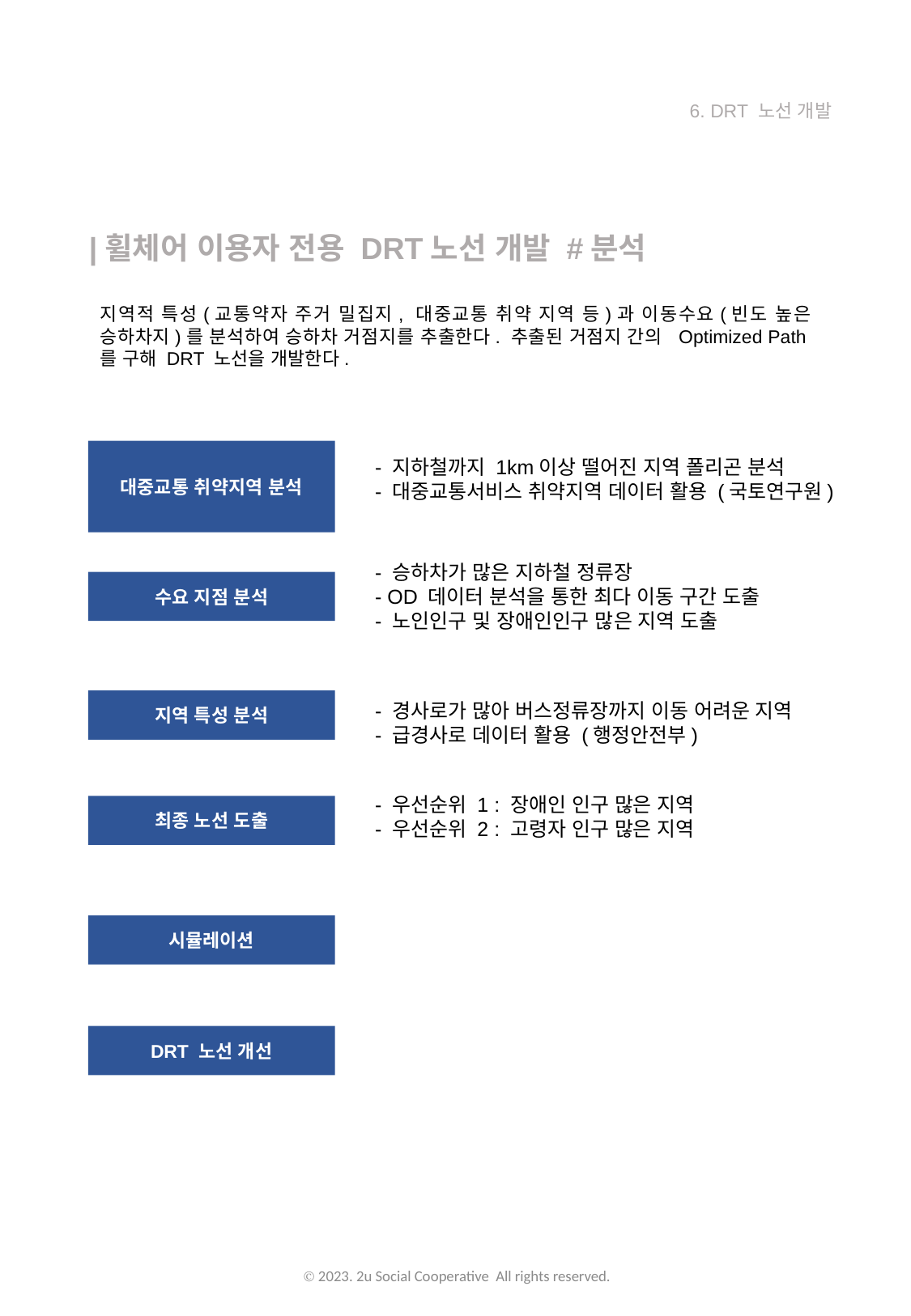

6. DRT 노선 개발
|휠체어 이용자 전용 DRT노선 개발 #분석
1.  휠체어 장애인 전용 DRT노선 개발

- 배경
  1) 휠체어 이용자 대중교통 이용 실태
  2) 휠체어 이용자 탑승의 물리적 제한

- 분석
  1) 이동지원 수요 지점 분석
  2) 이동 편의성 낮은 지역
  3) 지역 특성 분석
  4) 이동 필요 지점 연결

- 결과
  1) 연결 지점
  2) 효과 시뮬레이션
지역적 특성(교통약자 주거 밀집지, 대중교통 취약 지역 등)과 이동수요(빈도 높은 승하차지)를 분석하여 승하차 거점지를 추출한다. 추출된 거점지 간의  Optimized Path를 구해 DRT 노선을 개발한다.
대중교통 취약지역 분석
- 지하철까지 1km이상 떨어진 지역 폴리곤 분석
- 대중교통서비스 취약지역 데이터 활용 (국토연구원)
- 승하차가 많은 지하철 정류장
- OD 데이터 분석을 통한 최다 이동 구간 도출
- 노인인구 및 장애인인구 많은 지역 도출
수요 지점 분석
지역 특성 분석
- 경사로가 많아 버스정류장까지 이동 어려운 지역
- 급경사로 데이터 활용 (행정안전부)
- 우선순위 1 : 장애인 인구 많은 지역
- 우선순위 2 : 고령자 인구 많은 지역
최종 노선 도출
시뮬레이션
DRT 노선 개선
Ⓒ 2023. 2u Social Cooperative  All rights reserved.